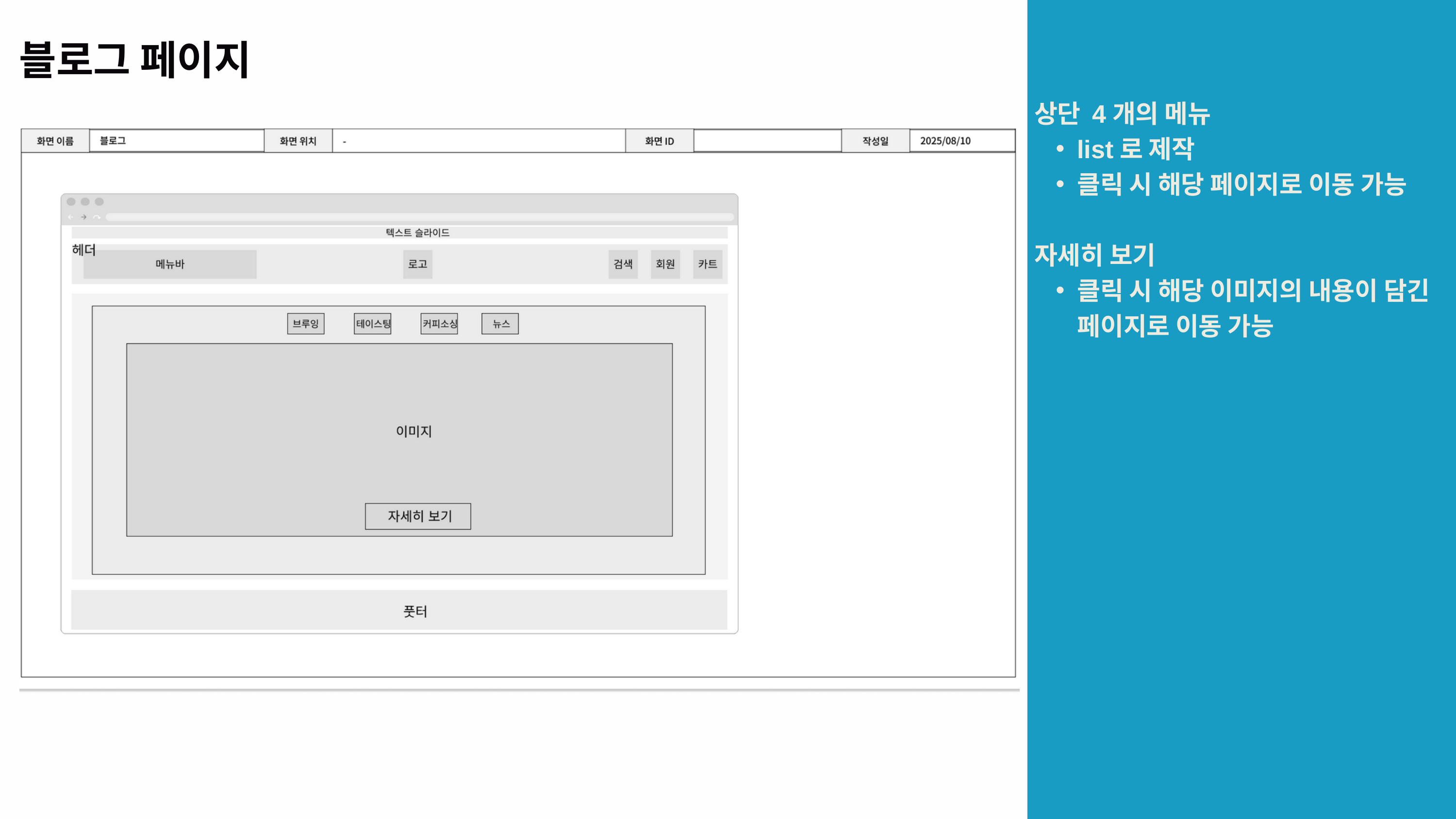

블로그 페이지
상단 4개의 메뉴
list로 제작
클릭 시 해당 페이지로 이동 가능

자세히 보기
클릭 시 해당 이미지의 내용이 담긴 페이지로 이동 가능